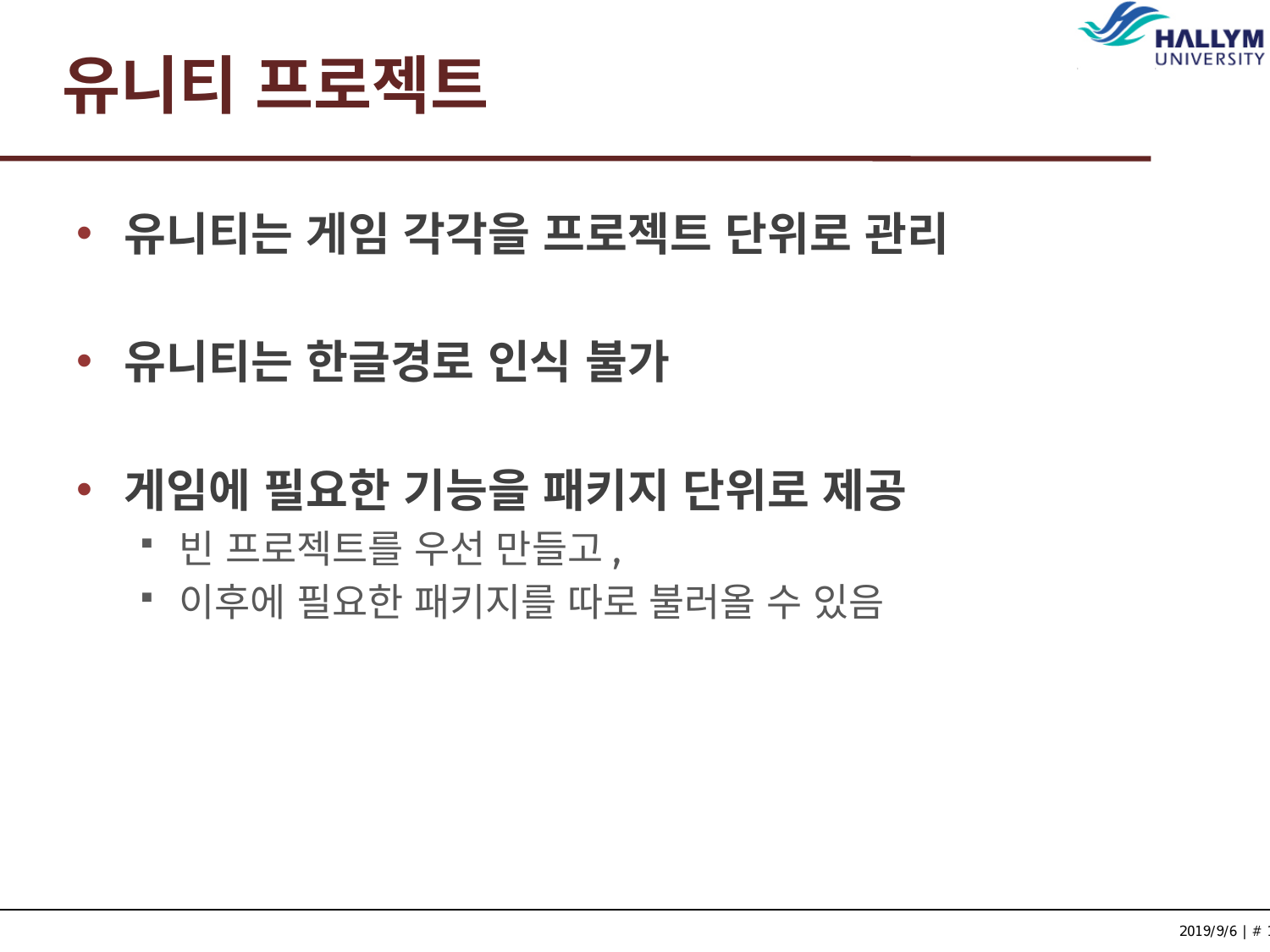

# 유니티 프로젝트
유니티는 게임 각각을 프로젝트 단위로 관리

유니티는 한글경로 인식 불가

게임에 필요한 기능을 패키지 단위로 제공
빈 프로젝트를 우선 만들고,
이후에 필요한 패키지를 따로 불러올 수 있음